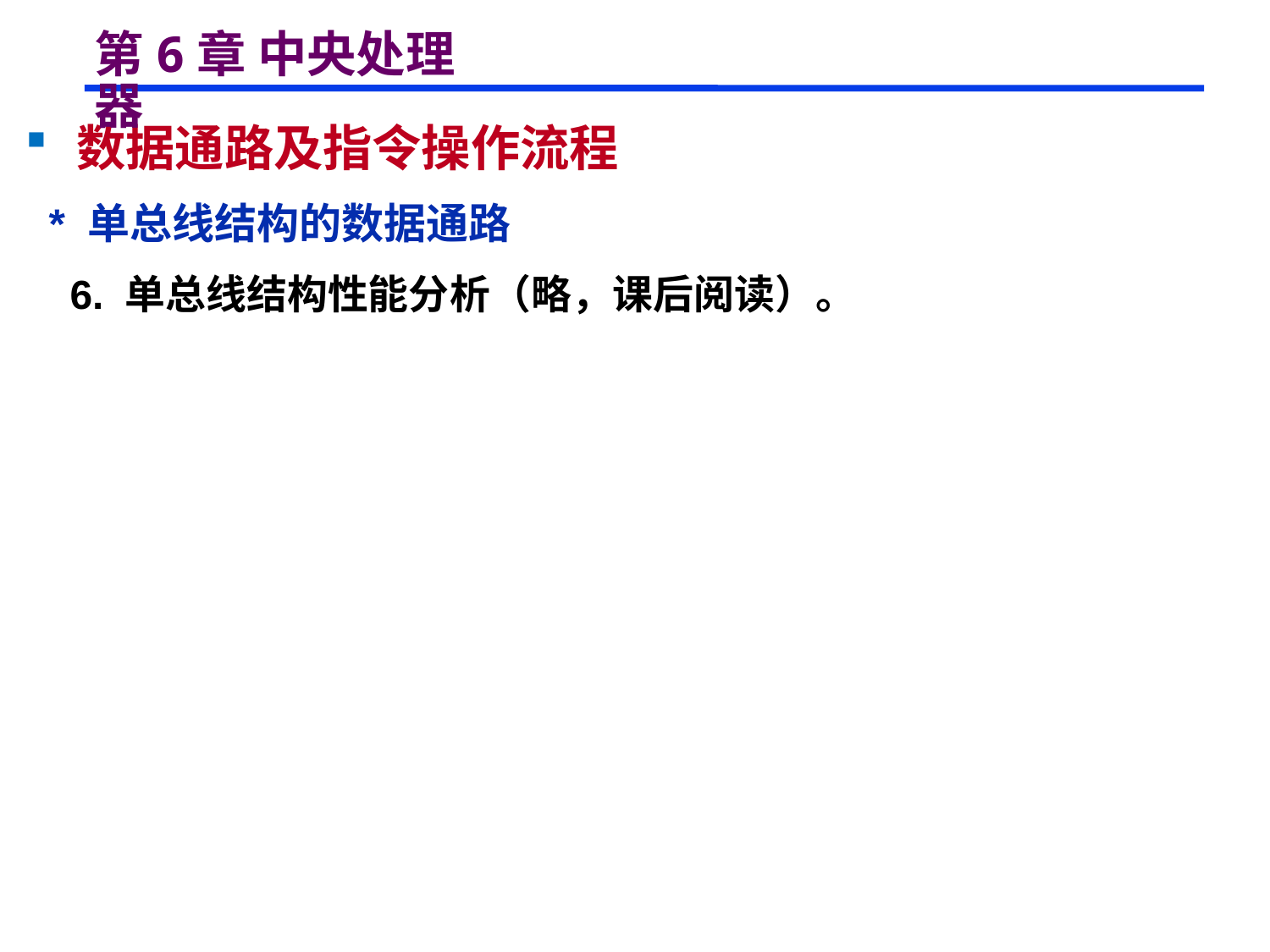

# 第6章 中央处理器
 数据通路及指令操作流程
  * 单总线结构的数据通路
    6. 单总线结构性能分析（略，课后阅读）。